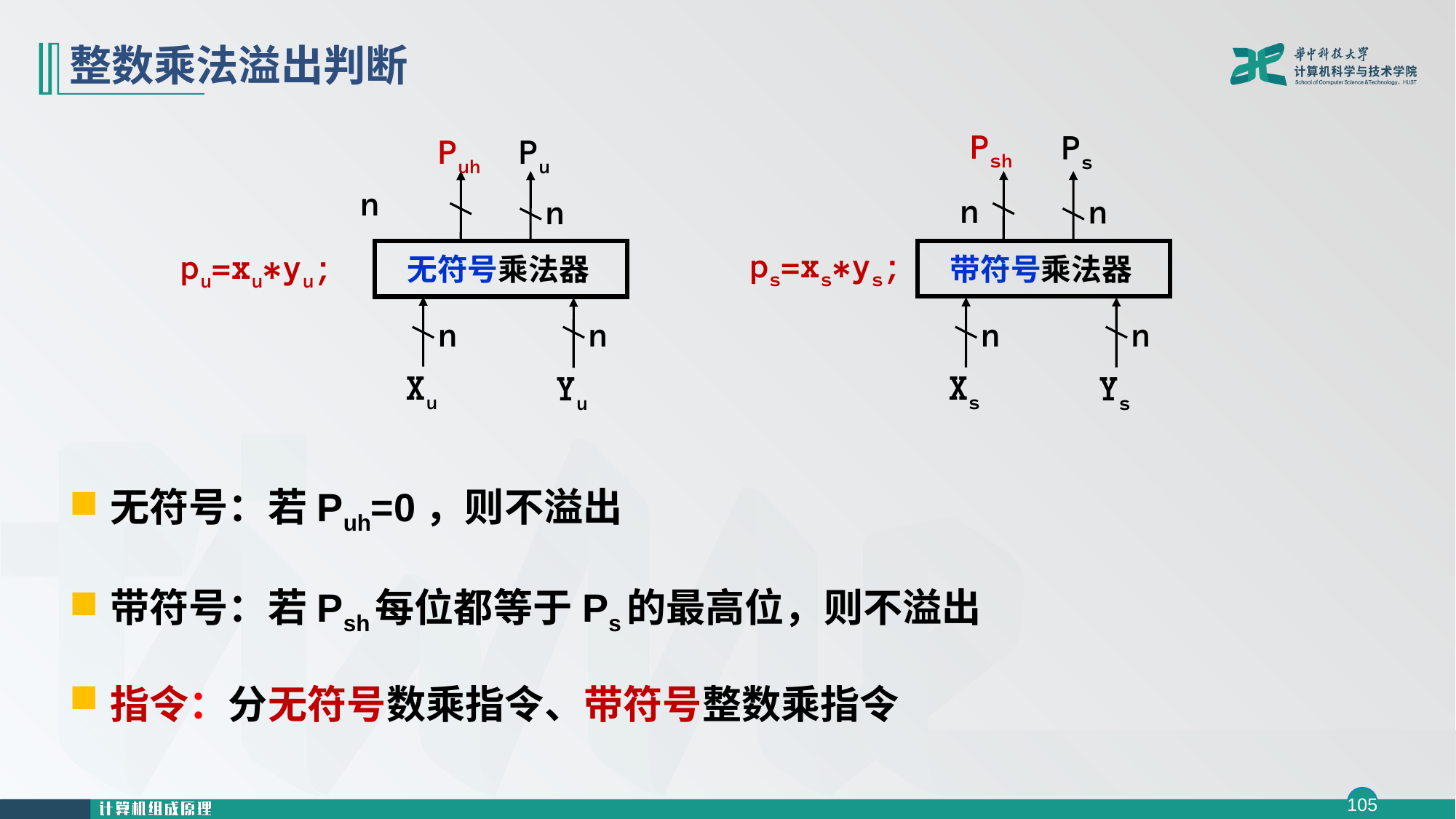

# 整数乘法溢出判断
Psh
Ps

n
n

ps=xs*ys;
带符号乘法器

n
n

Xs
Ys
Puh
Pu

n
n

pu=xu*yu;
无符号乘法器

n
n

Xu
Yu
无符号：若Puh=0，则不溢出
带符号：若Psh每位都等于Ps的最高位，则不溢出
指令：分无符号数乘指令、带符号整数乘指令